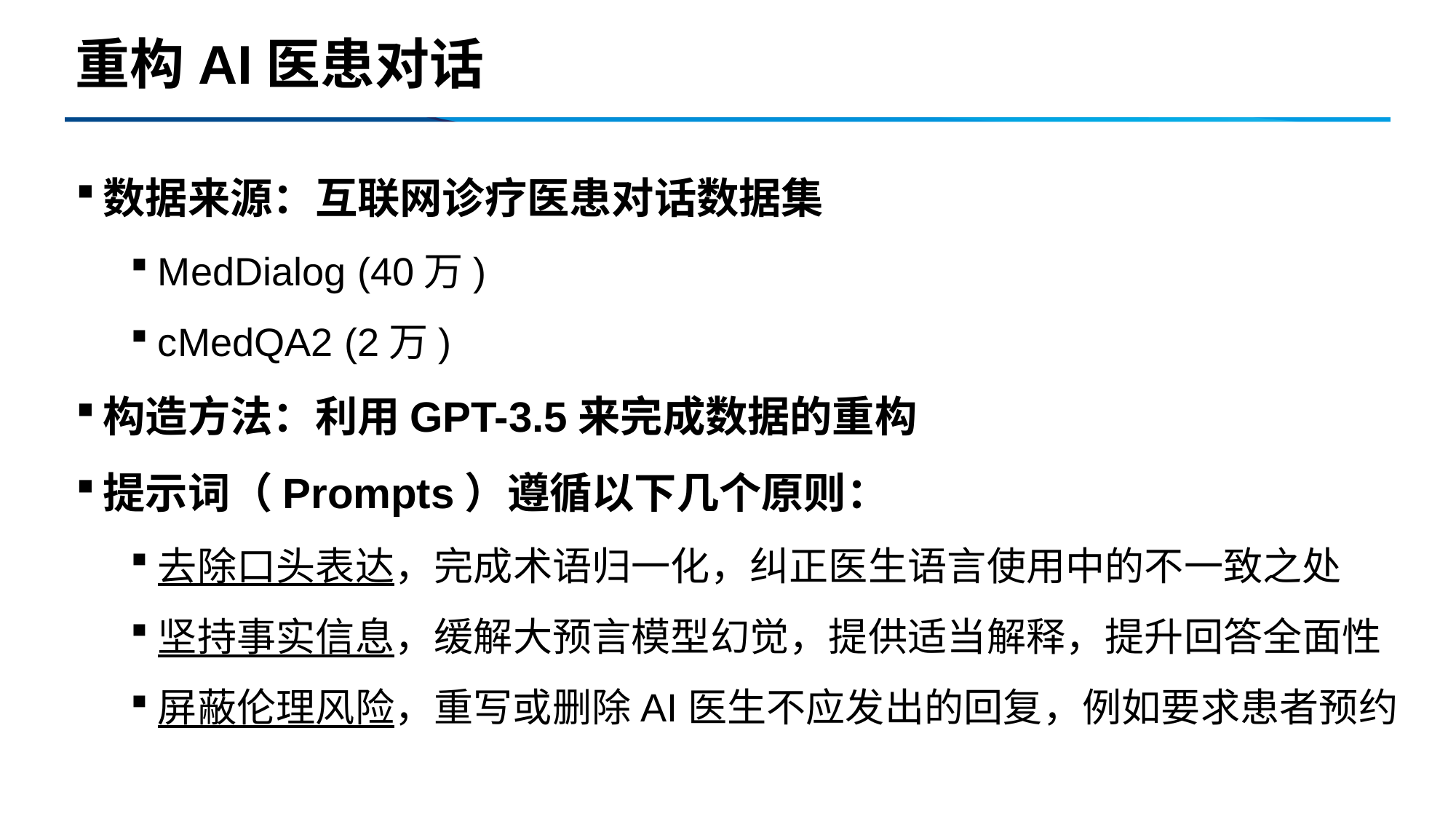

# 重构AI医患对话
数据来源：互联网诊疗医患对话数据集
MedDialog (40万)
cMedQA2 (2万)
构造方法：利用GPT-3.5来完成数据的重构
提示词（Prompts）遵循以下几个原则：
去除口头表达，完成术语归一化，纠正医生语言使用中的不一致之处
坚持事实信息，缓解大预言模型幻觉，提供适当解释，提升回答全面性
屏蔽伦理风险，重写或删除AI医生不应发出的回复，例如要求患者预约